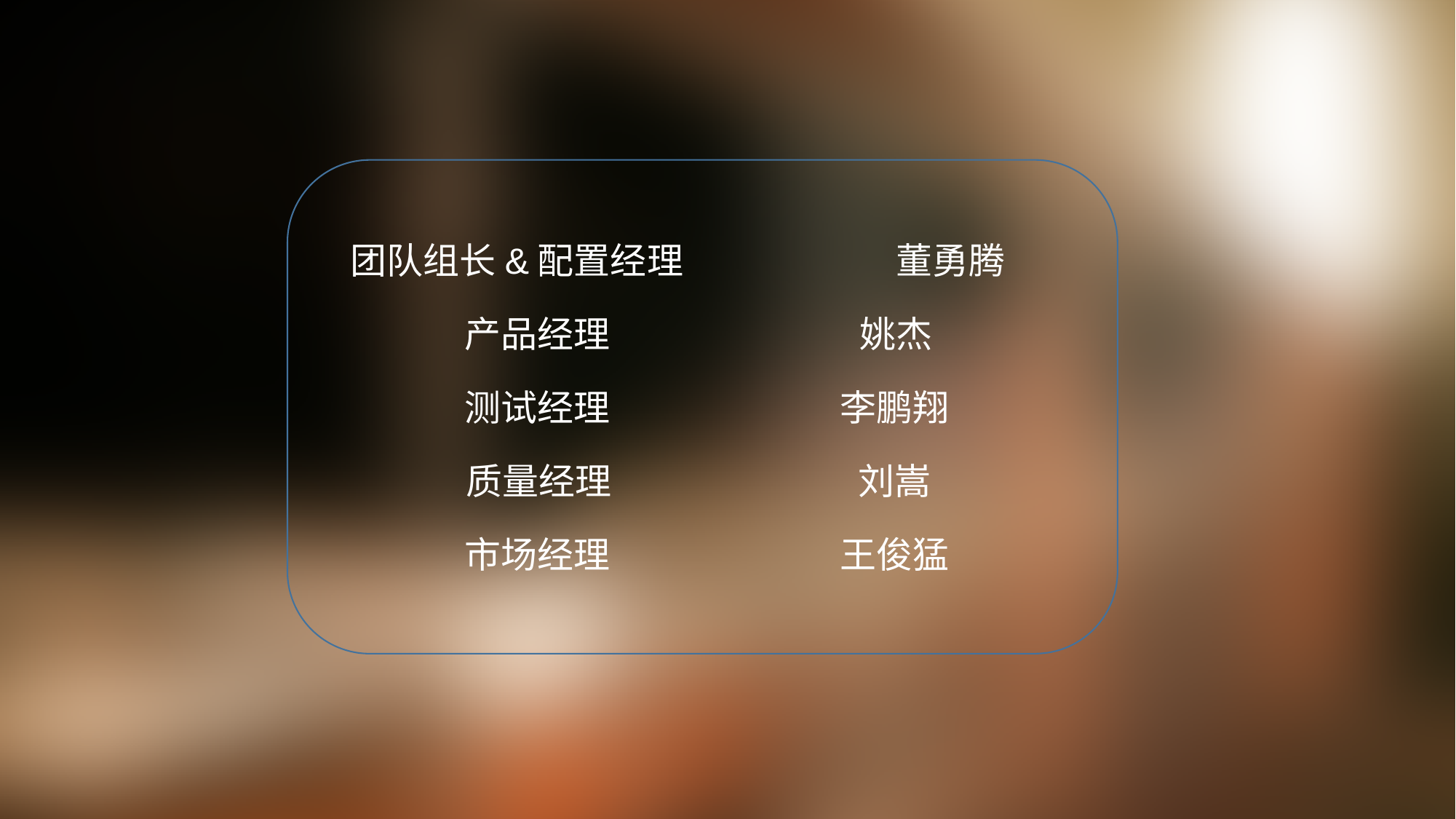

团队组长&配置经理		董勇腾
    产品经理			姚杰
      测试经理		             李鹏翔
    质量经理		             刘嵩
      市场经理		             王俊猛